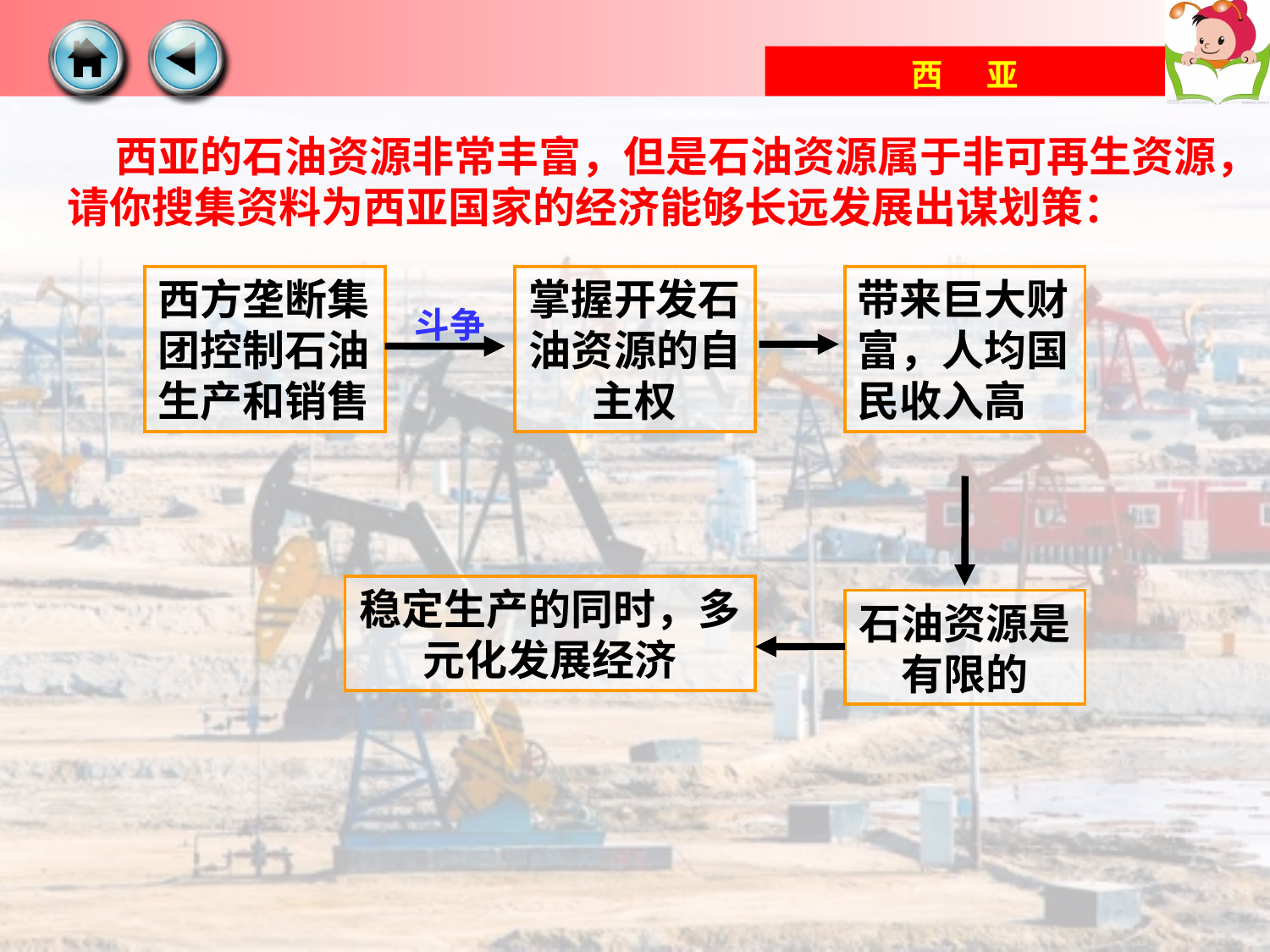

西亚的石油资源非常丰富，但是石油资源属于非可再生资源，请你搜集资料为西亚国家的经济能够长远发展出谋划策：
西方垄断集团控制石油生产和销售
掌握开发石油资源的自主权
带来巨大财富，人均国民收入高
斗争

稳定生产的同时，多元化发展经济
石油资源是有限的